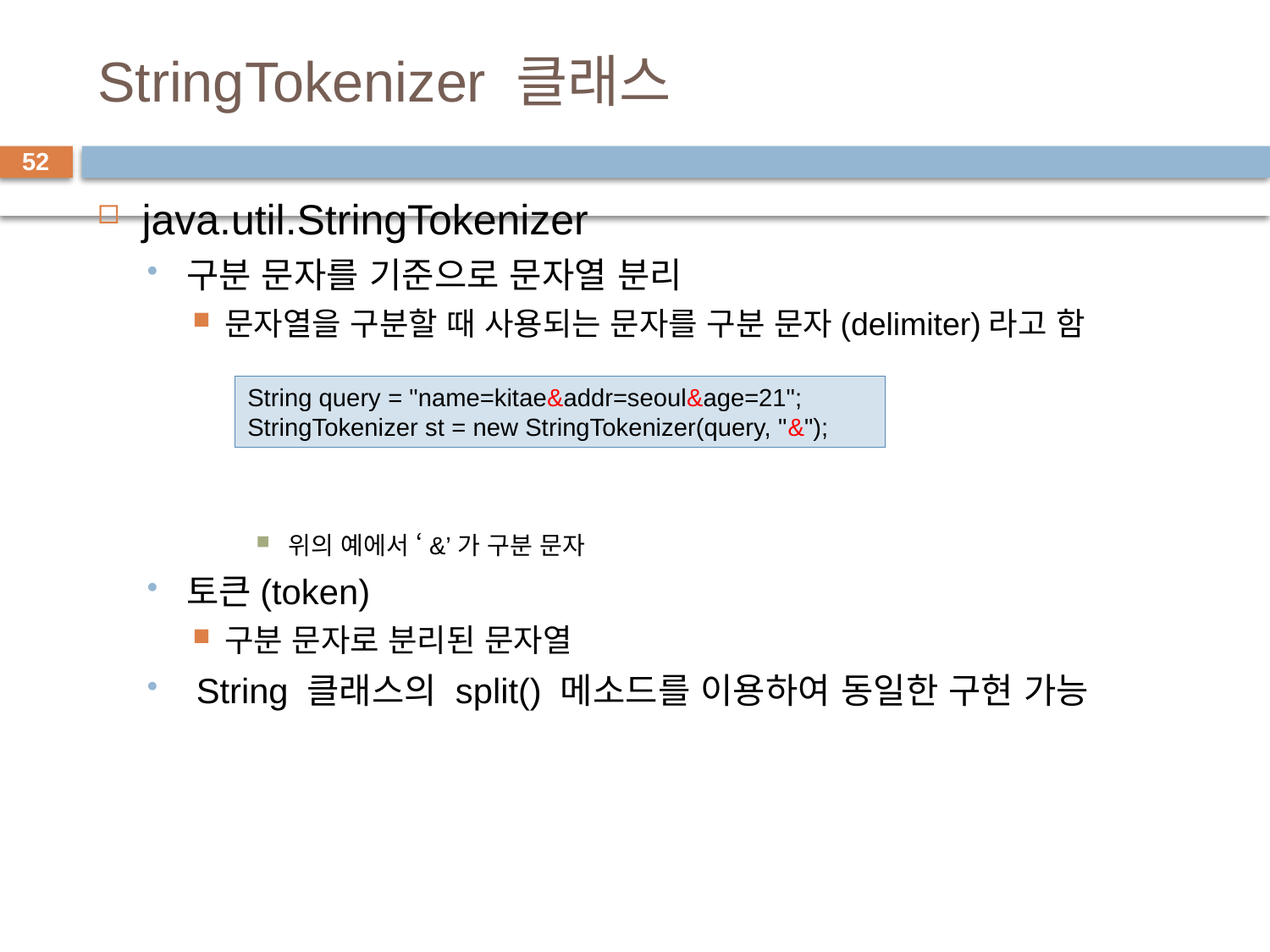

# StringTokenizer 클래스
52
java.util.StringTokenizer
구분 문자를 기준으로 문자열 분리
문자열을 구분할 때 사용되는 문자를 구분 문자(delimiter)라고 함

위의 예에서 ‘&’가 구분 문자
토큰(token)
구분 문자로 분리된 문자열
 String 클래스의 split() 메소드를 이용하여 동일한 구현 가능

String query = "name=kitae&addr=seoul&age=21";
StringTokenizer st = new StringTokenizer(query, "&");